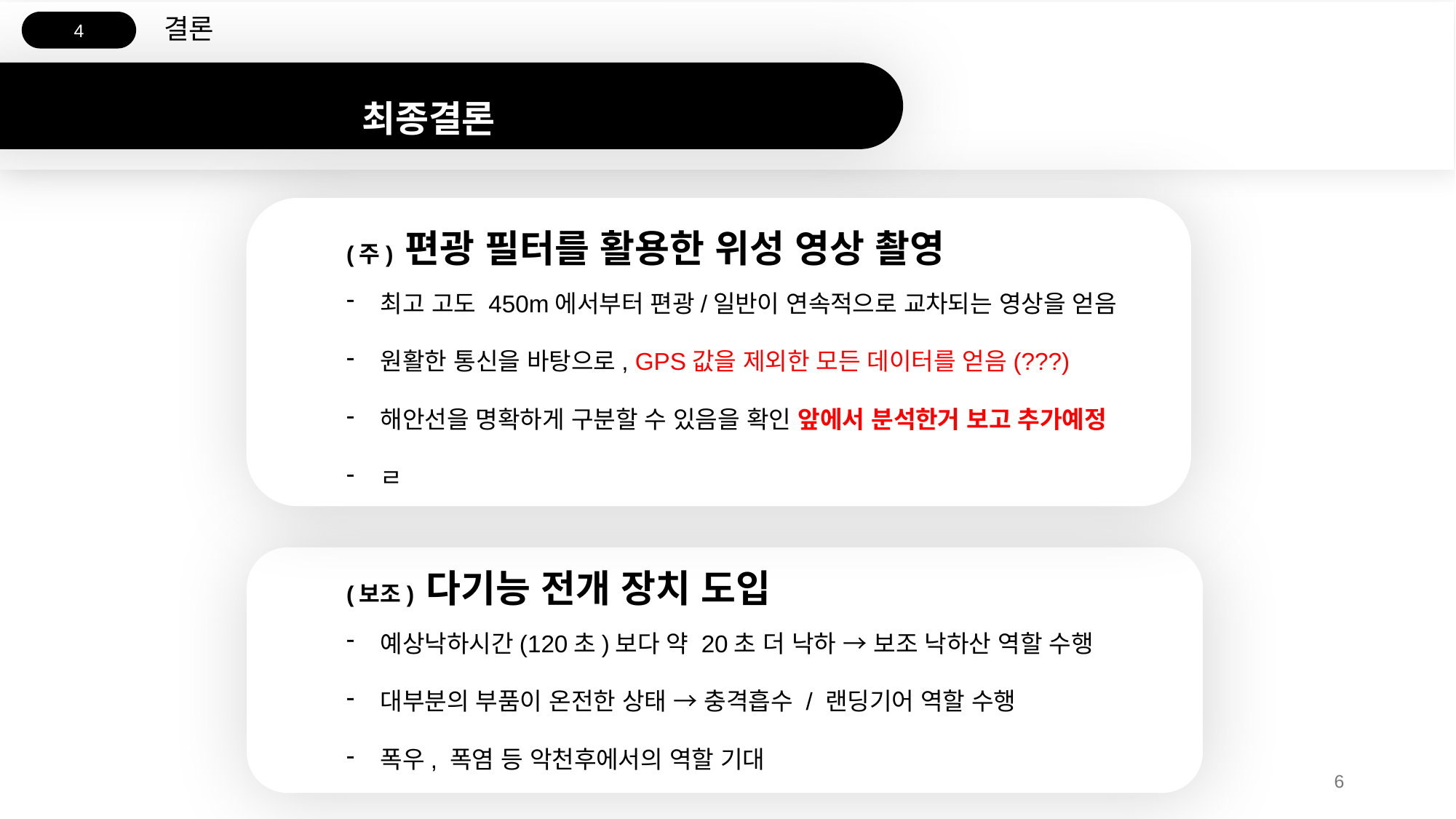

결론

4

최종결론

(주) 편광 필터를 활용한 위성 영상 촬영

최고 고도 450m에서부터 편광/일반이 연속적으로 교차되는 영상을 얻음

원활한 통신을 바탕으로, GPS값을 제외한 모든 데이터를 얻음(???)

해안선을 명확하게 구분할 수 있음을 확인 앞에서 분석한거 보고 추가예정

ㄹ

(보조) 다기능 전개 장치 도입

예상낙하시간(120초)보다 약 20초 더 낙하 → 보조 낙하산 역할 수행

대부분의 부품이 온전한 상태 → 충격흡수 / 랜딩기어 역할 수행

폭우, 폭염 등 악천후에서의 역할 기대
6